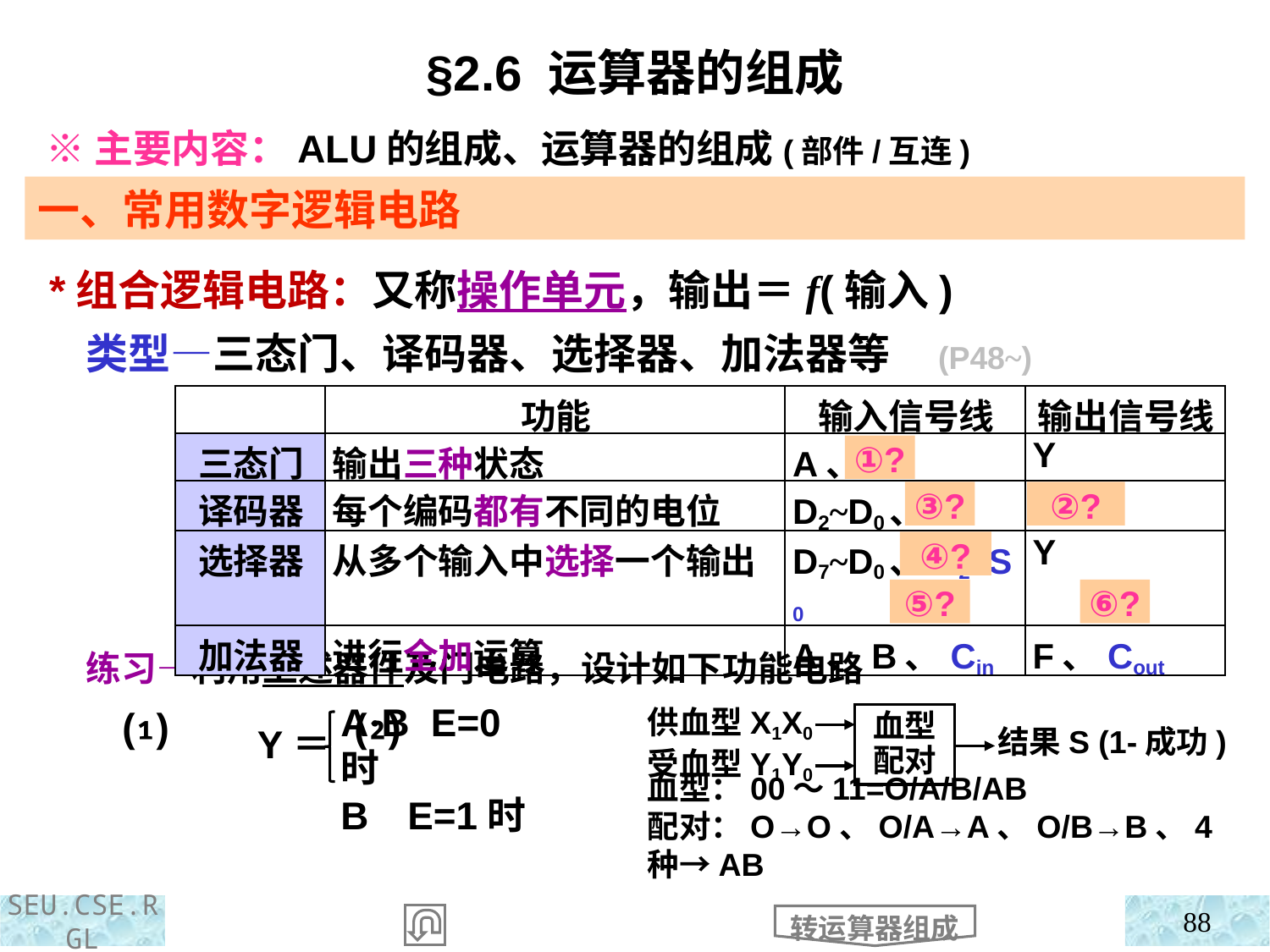

§2.6 运算器的组成
 ※主要内容：ALU的组成、运算器的组成(部件/互连)
一、常用数字逻辑电路
 *组合逻辑电路：又称操作单元，输出＝f(输入)
    类型—三态门、译码器、选择器、加法器等    (P48~)
|  | 功能 | 输入信号线 | 输出信号线 |
| --- | --- | --- | --- |
| 三态门 | 输出三种状态 | A、G | Y |
| 译码器 | 每个编码都有不同的电位 | D2~D0、E | Y7~Y0 |
| 选择器 | 从多个输入中选择一个输出 | D7~D0、S2~S0 | Y |
| 加法器 | 进行全加运算 | A、B、Cin | F、Cout |
①?
③?
②?
④?
⑤?
⑥?
     练习—利用上述器件及门电路，设计如下功能电路
       ⑴                ⑵
A·B  E=0时
B    E=1时

Y＝
供血型X1X0
受血型Y1Y0
血型配对
结果S (1-成功)
血型：00～11=O/A/B/AB
配对：O→O、O/A→A、O/B→B、4种→AB
转运算器组成
88